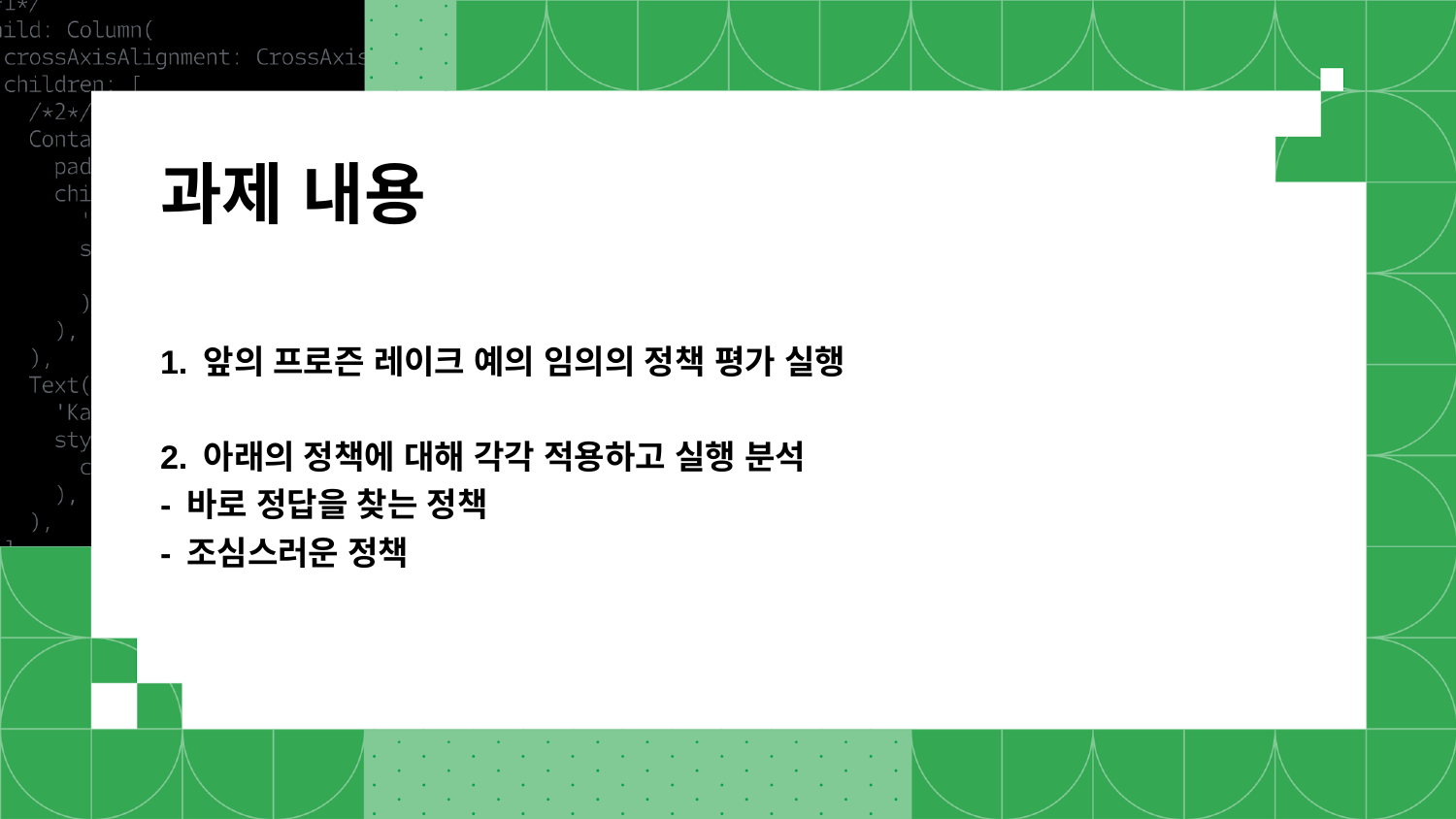

# 과제 내용 1. 앞의 프로즌 레이크 예의 임의의 정책 평가 실행 2. 아래의 정책에 대해 각각 적용하고 실행 분석 - 바로 정답을 찾는 정책 - 조심스러운 정책